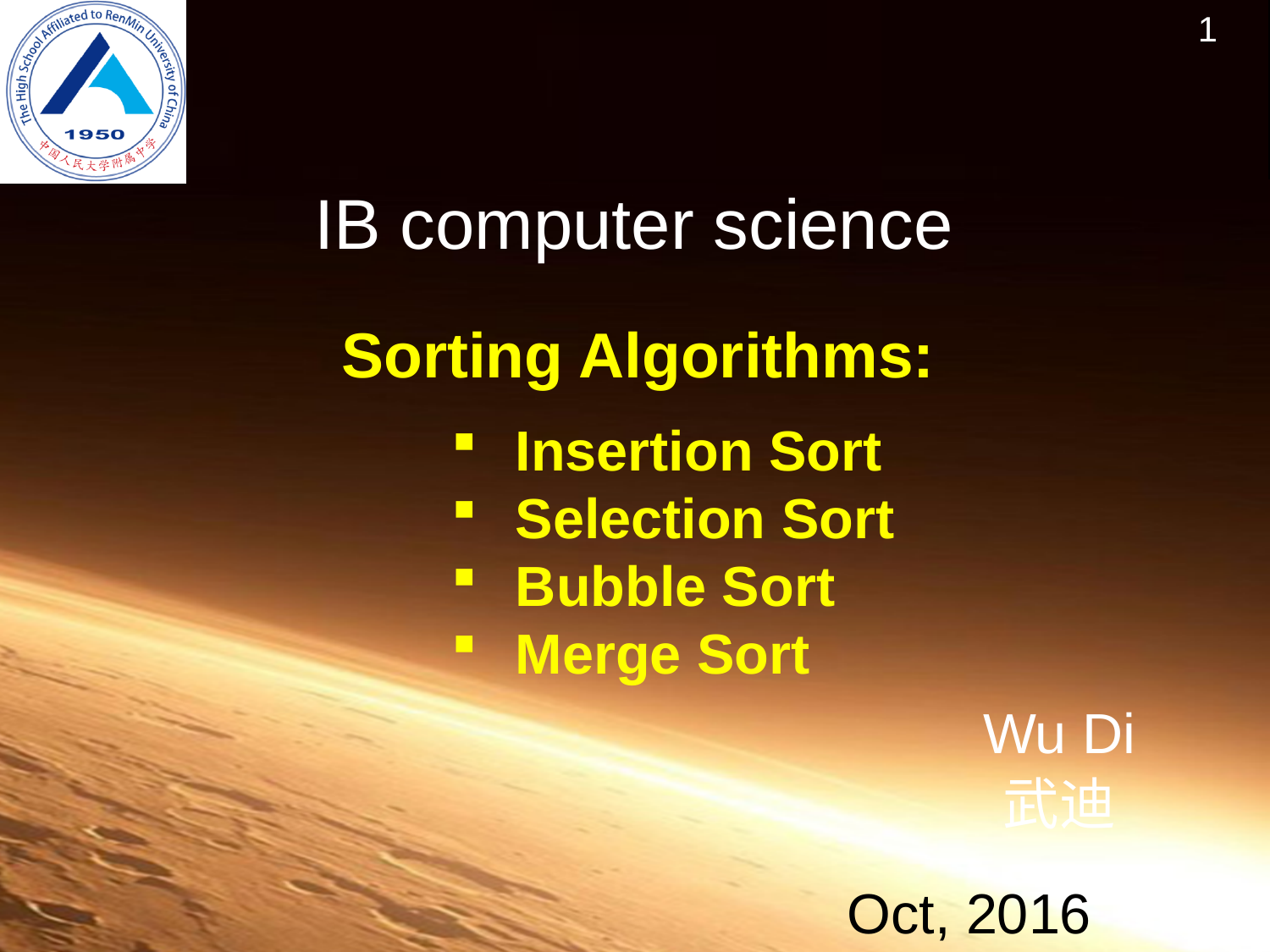

# IB computer science
 Sorting Algorithms:
Insertion Sort
Selection Sort
Bubble Sort
Merge Sort
Wu Di
武迪
Oct, 2016